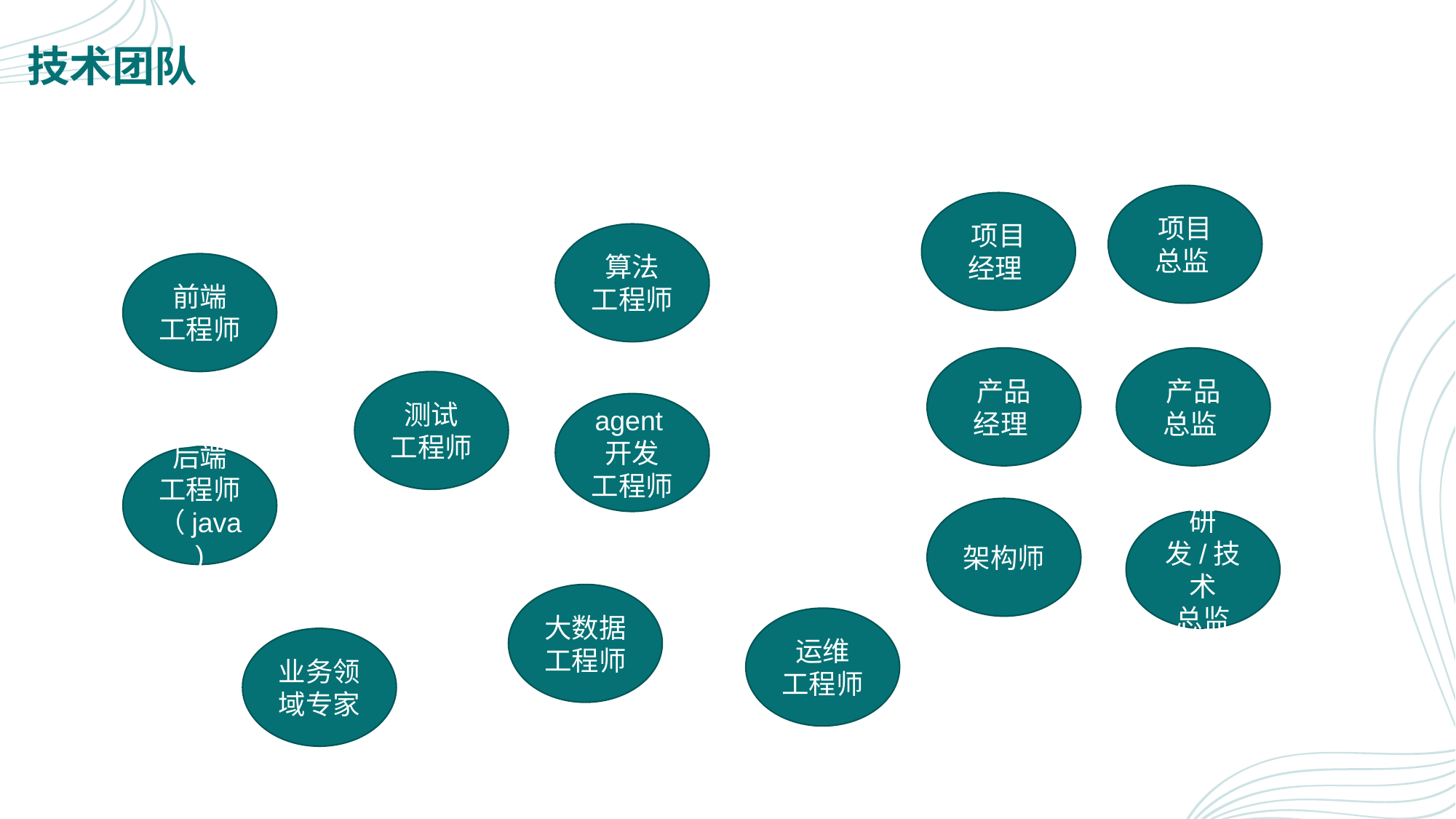

# 技术团队
项目
总监
项目
经理
算法
工程师
前端
工程师
产品
经理
产品
总监
测试 工程师
agent开发
工程师
后端
工程师（java)
架构师
研发/技术
总监
大数据工程师
运维
工程师
业务领域专家